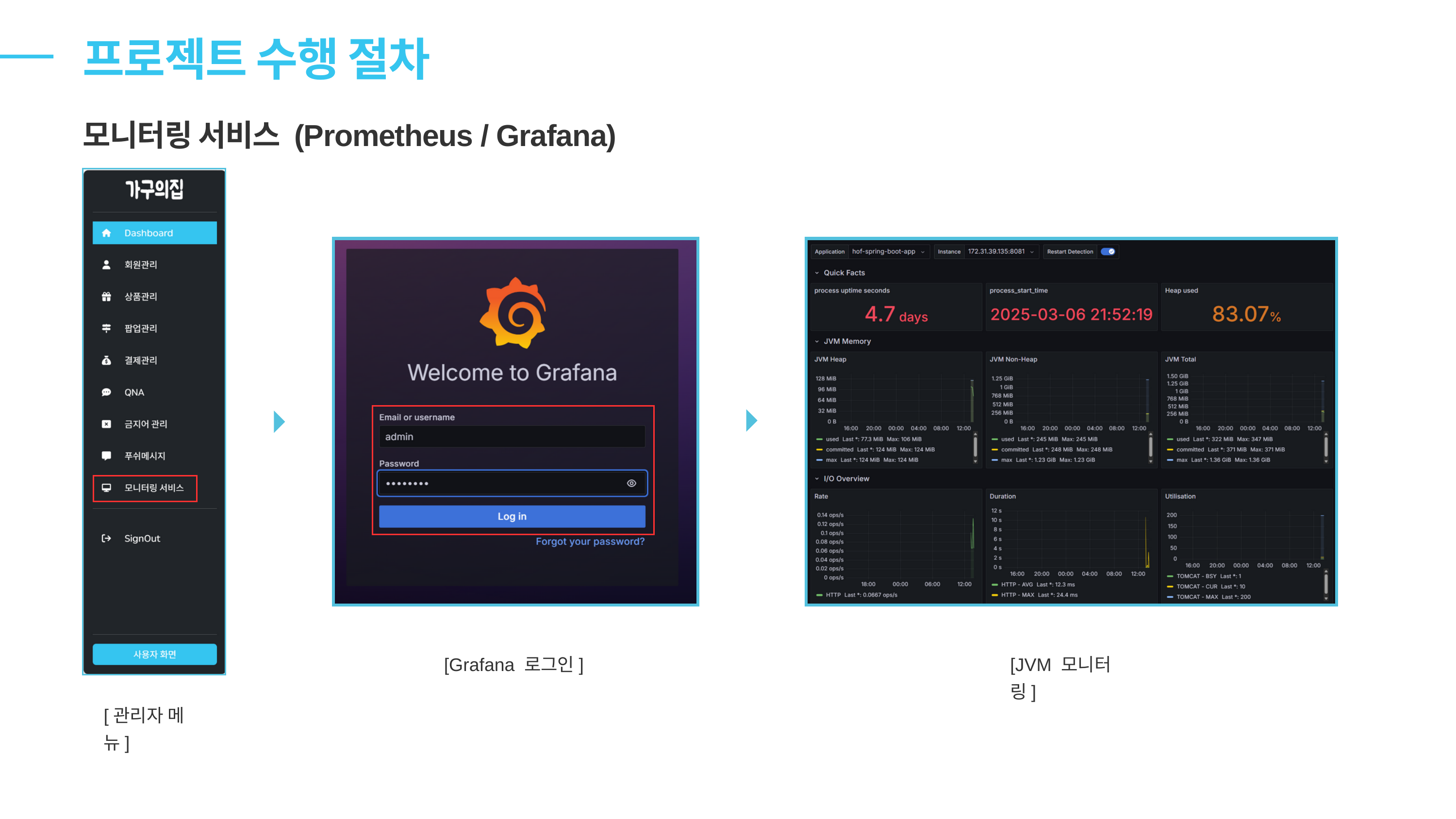

프로젝트 수행 절차

모니터링 서비스 (Prometheus / Grafana)

[Grafana 로그인]
[JVM 모니터링]
[관리자 메뉴]